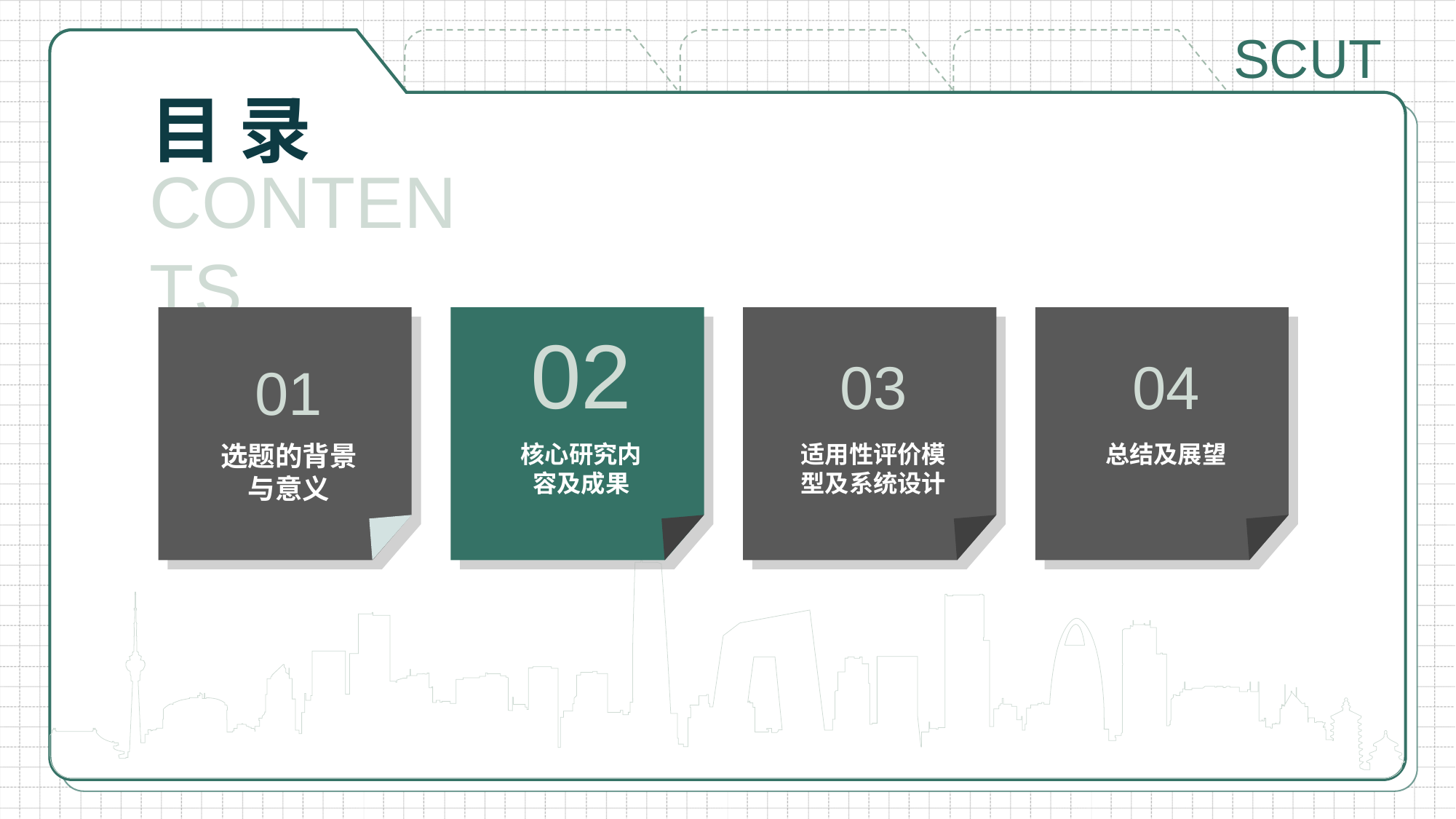

目 录
CONTENTS

01
选题的背景与意义

02
03
04
核心研究内容及成果
适用性评价模型及系统设计
总结及展望